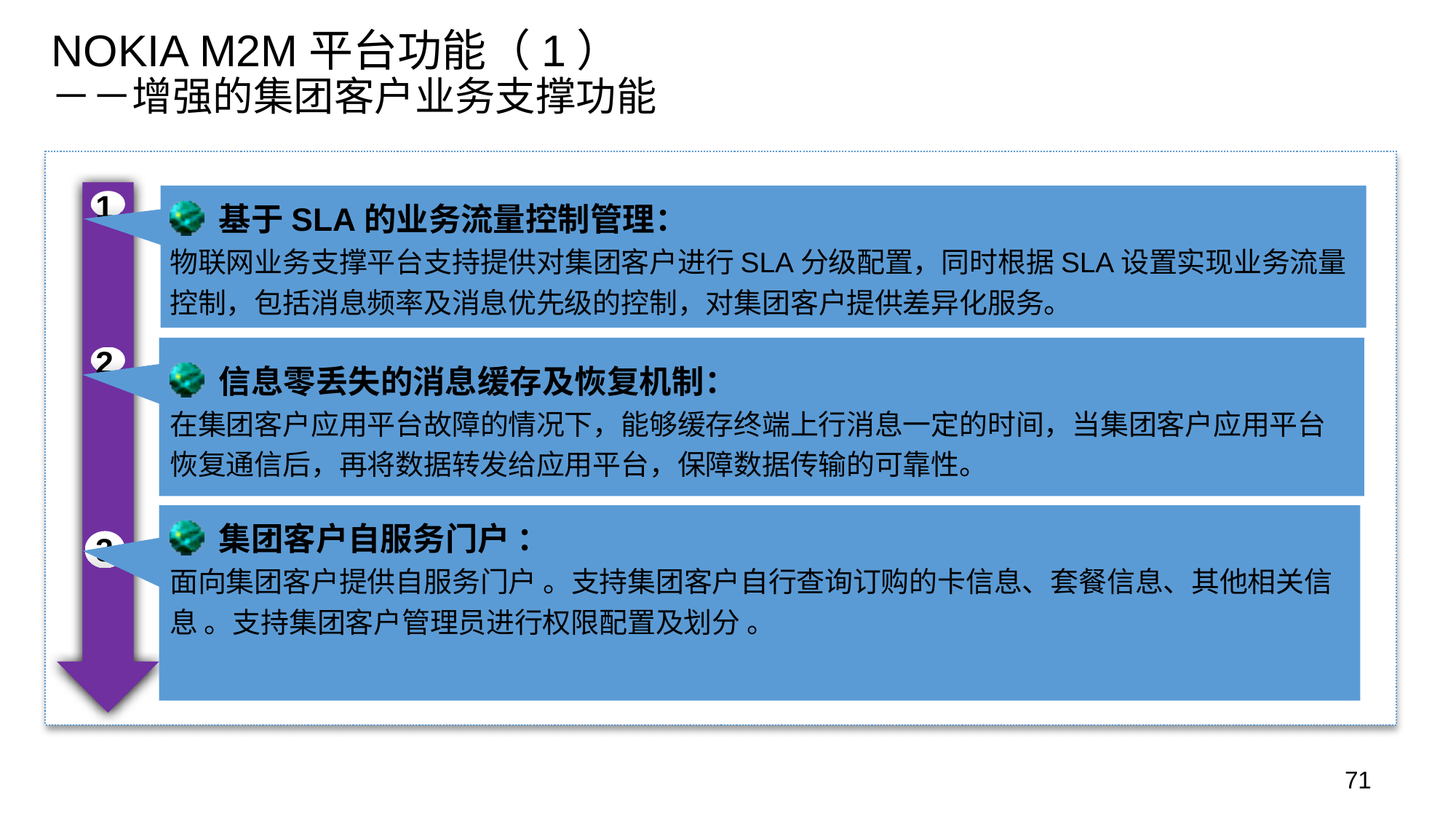

# NOKIA M2M平台功能（1） －－增强的集团客户业务支撑功能

 基于SLA的业务流量控制管理：
物联网业务支撑平台支持提供对集团客户进行SLA分级配置，同时根据SLA设置实现业务流量控制，包括消息频率及消息优先级的控制，对集团客户提供差异化服务。
1

 信息零丢失的消息缓存及恢复机制：
在集团客户应用平台故障的情况下，能够缓存终端上行消息一定的时间，当集团客户应用平台恢复通信后，再将数据转发给应用平台，保障数据传输的可靠性。
2

 集团客户自服务门户 ：
面向集团客户提供自服务门户 。支持集团客户自行查询订购的卡信息、套餐信息、其他相关信息 。支持集团客户管理员进行权限配置及划分 。

3

71